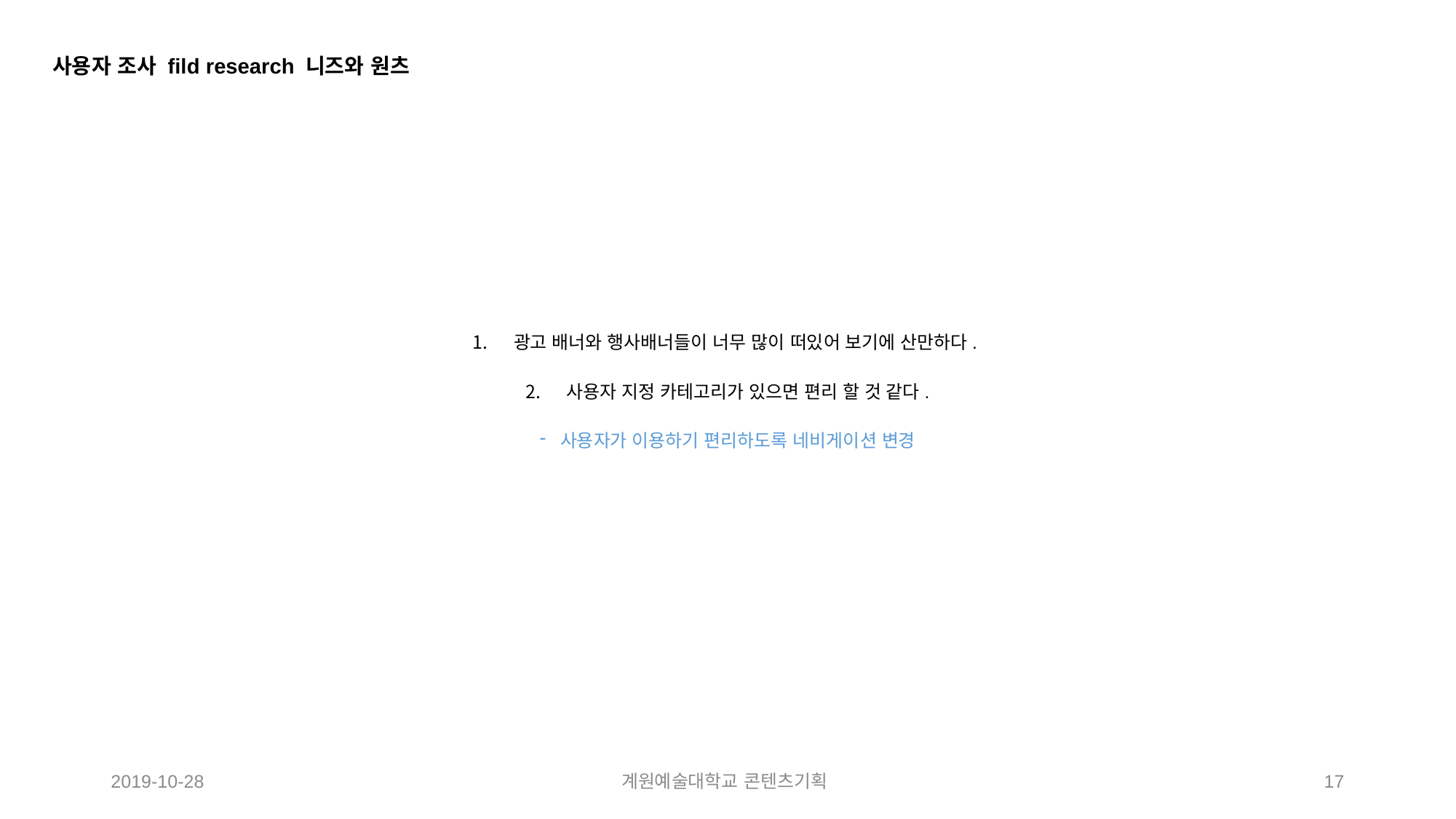

사용자 조사 fild research 니즈와 원츠

광고 배너와 행사배너들이 너무 많이 떠있어 보기에 산만하다.
사용자 지정 카테고리가 있으면 편리 할 것 같다.
사용자가 이용하기 편리하도록 네비게이션 변경

2019-10-28
계원예술대학교 콘텐츠기획
17